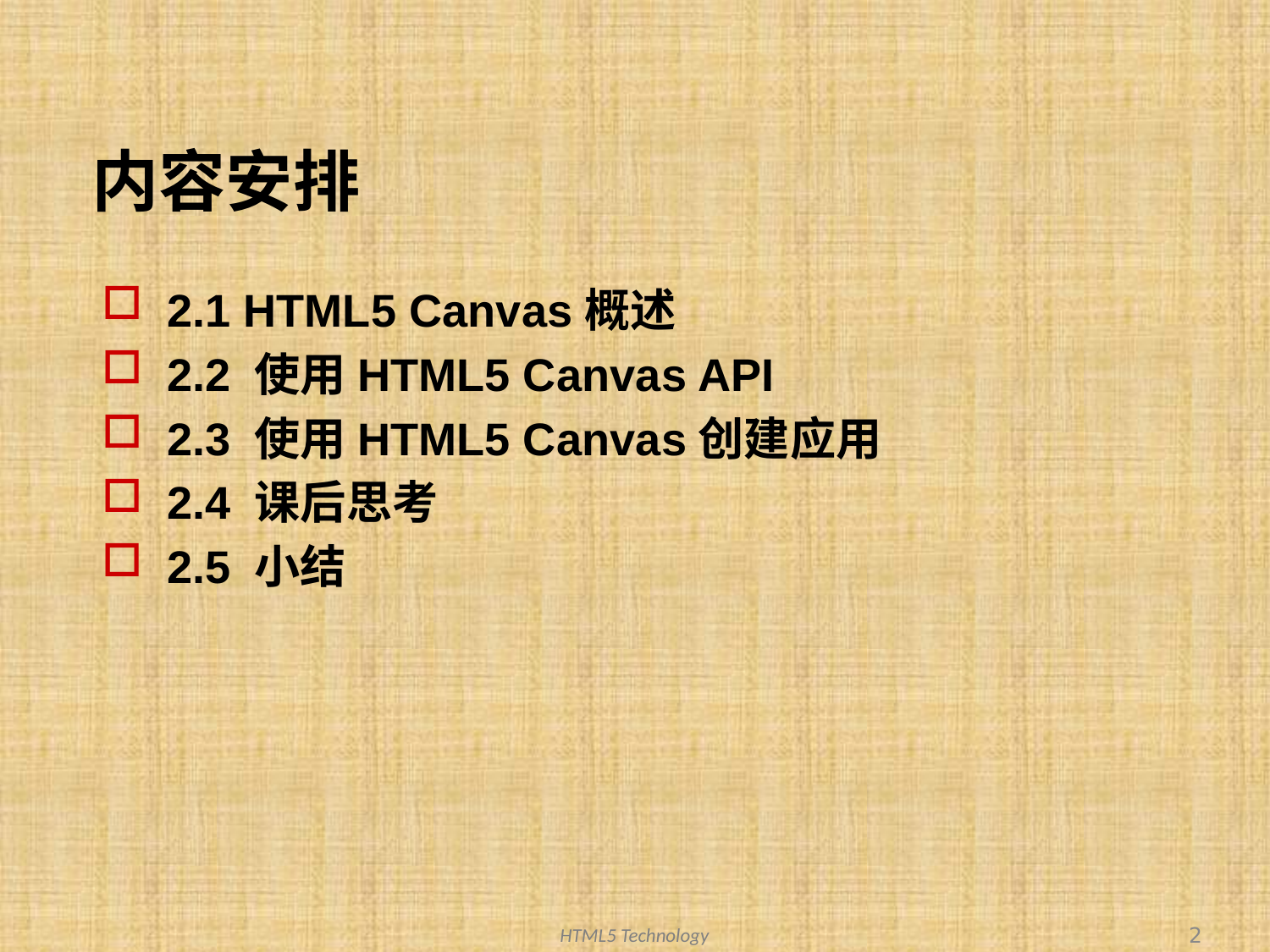

# 内容安排
2.1 HTML5 Canvas概述
2.2 使用HTML5 Canvas API
2.3 使用HTML5 Canvas创建应用
2.4 课后思考
2.5 小结
2
HTML5 Technology